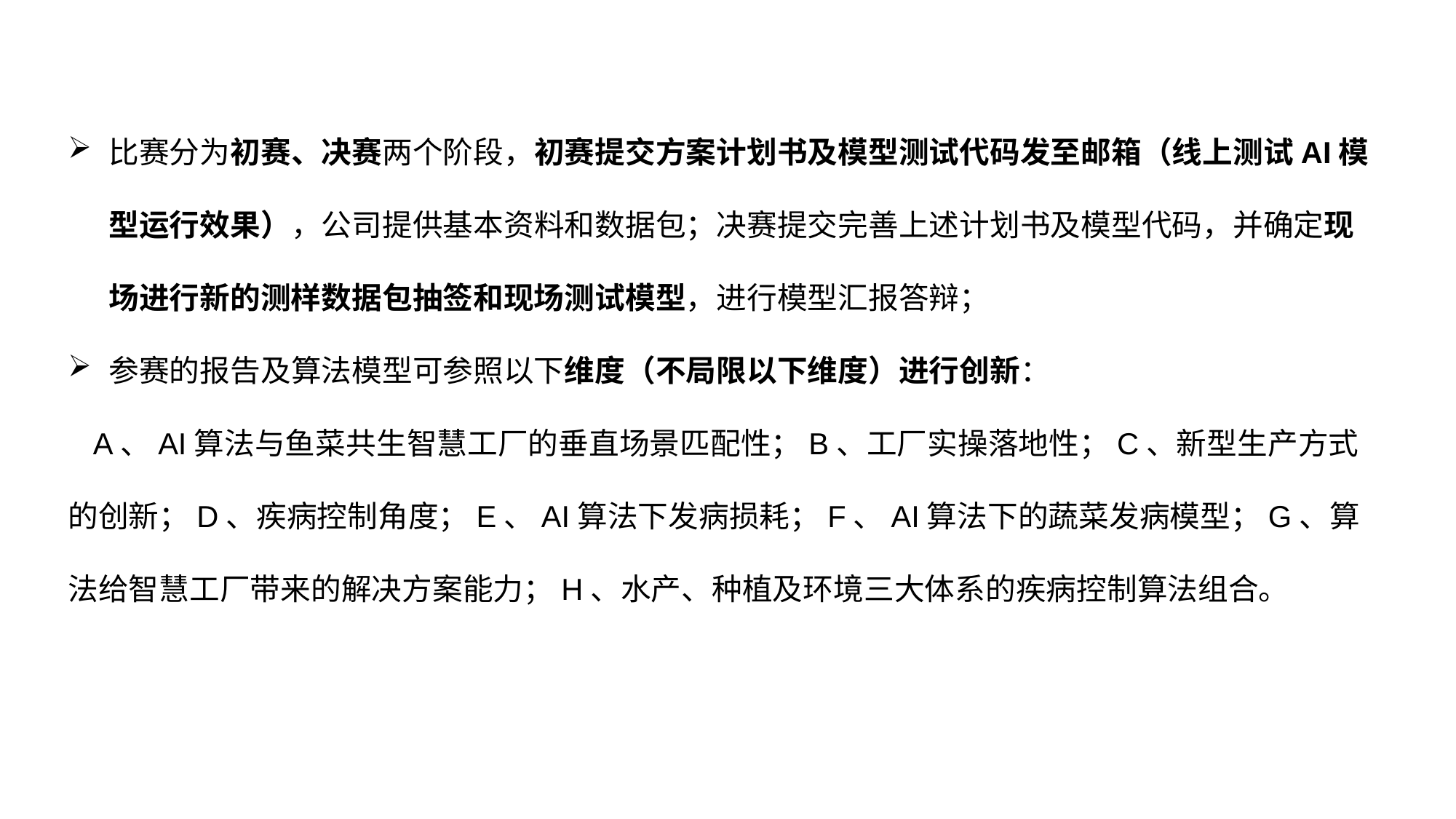

比赛分为初赛、决赛两个阶段，初赛提交方案计划书及模型测试代码发至邮箱（线上测试AI模型运行效果），公司提供基本资料和数据包；决赛提交完善上述计划书及模型代码，并确定现场进行新的测样数据包抽签和现场测试模型，进行模型汇报答辩；
参赛的报告及算法模型可参照以下维度（不局限以下维度）进行创新：
   A、AI算法与鱼菜共生智慧工厂的垂直场景匹配性；B、工厂实操落地性；C、新型生产方式的创新；D、疾病控制角度；E、AI算法下发病损耗；F、AI算法下的蔬菜发病模型；G、算法给智慧工厂带来的解决方案能力；H、水产、种植及环境三大体系的疾病控制算法组合。